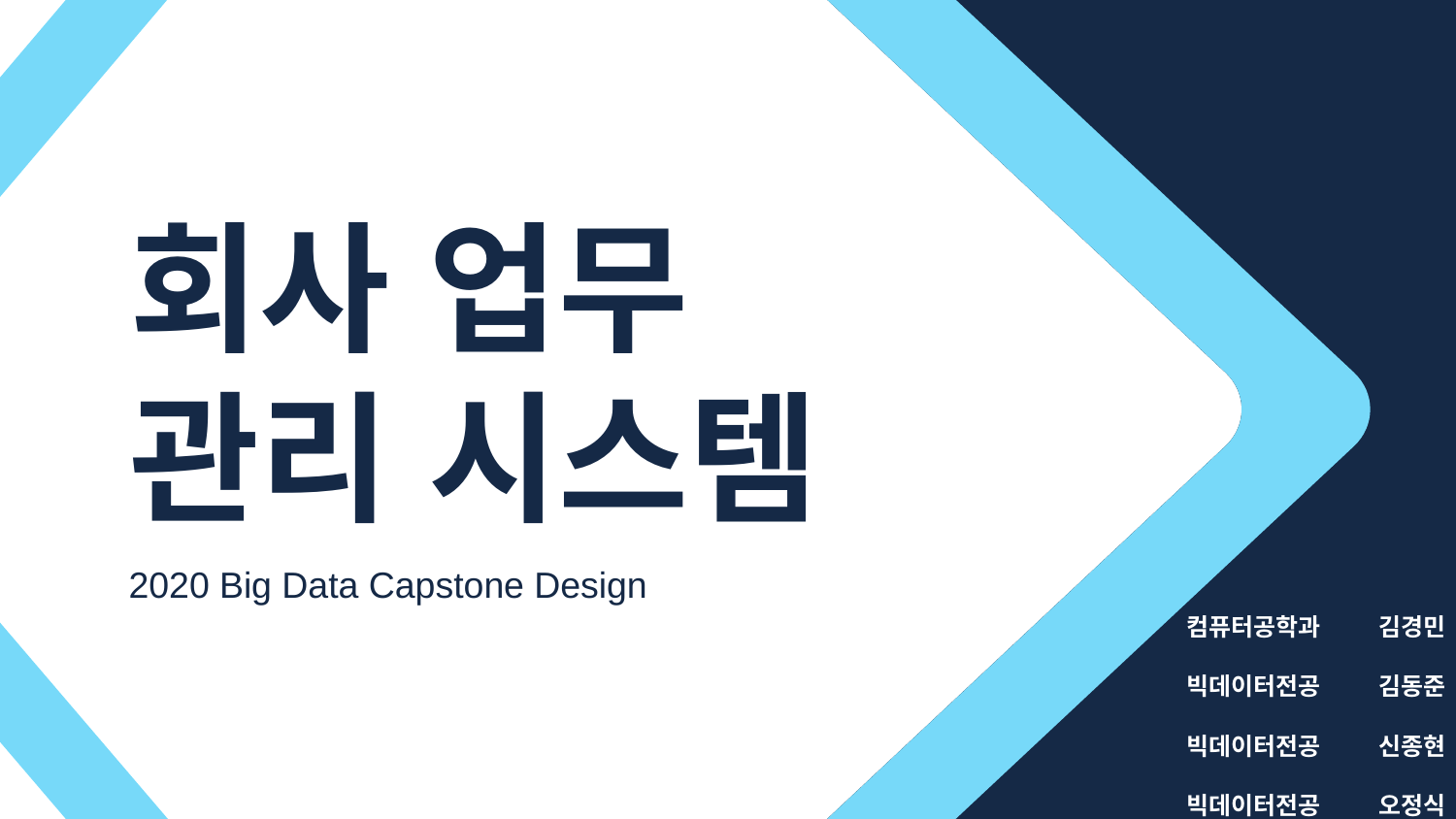

# 회사 업무 관리 시스템
2020 Big Data Capstone Design
| 컴퓨터공학과 | 김경민 |
| --- | --- |
| 빅데이터전공 | 김동준 |
| 빅데이터전공 | 신종현 |
| 빅데이터전공 | 오정식 |